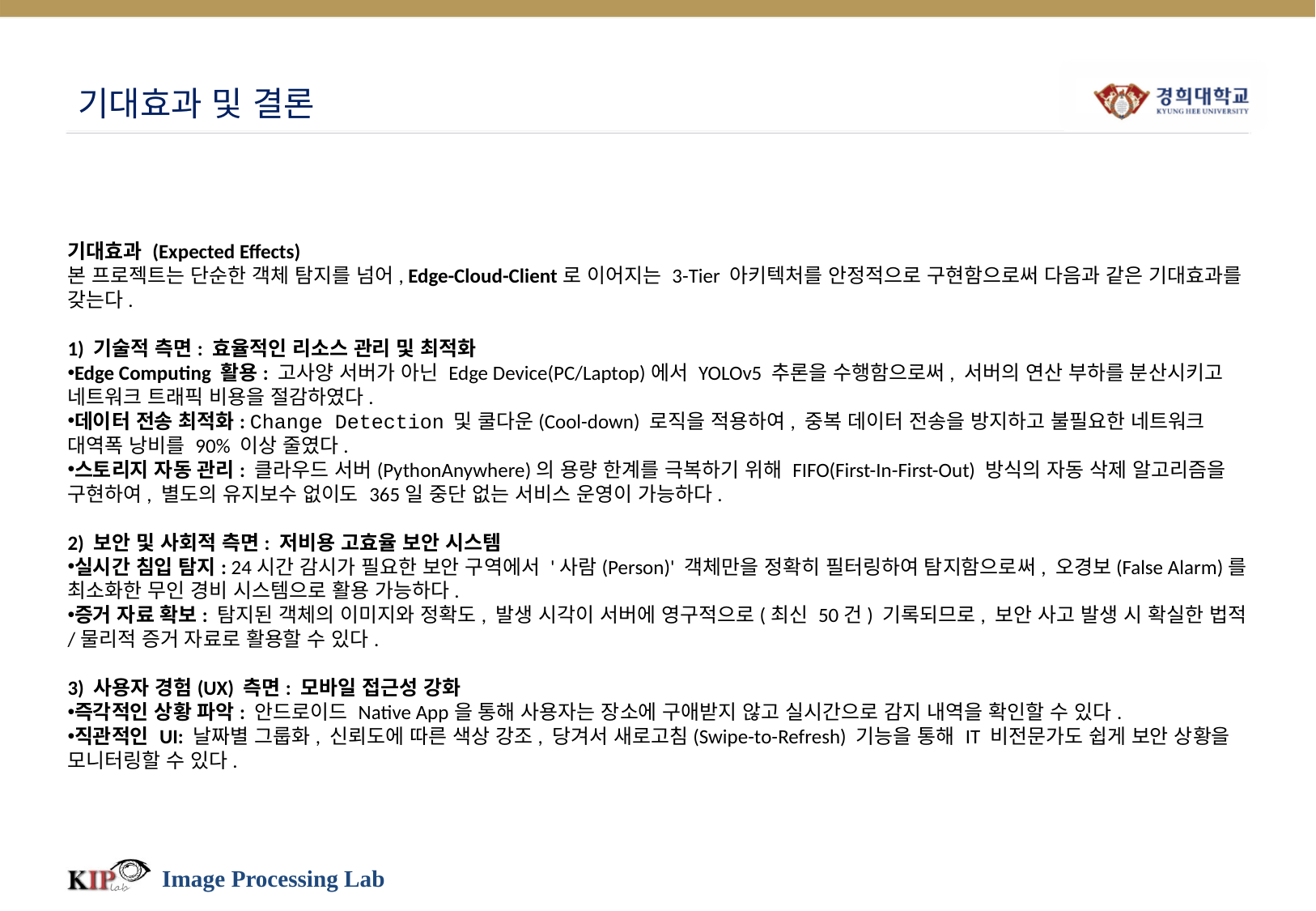

# 기대효과 및 결론
기대효과 (Expected Effects)
본 프로젝트는 단순한 객체 탐지를 넘어, Edge-Cloud-Client로 이어지는 3-Tier 아키텍처를 안정적으로 구현함으로써 다음과 같은 기대효과를 갖는다.

1) 기술적 측면: 효율적인 리소스 관리 및 최적화
Edge Computing 활용: 고사양 서버가 아닌 Edge Device(PC/Laptop)에서 YOLOv5 추론을 수행함으로써, 서버의 연산 부하를 분산시키고 네트워크 트래픽 비용을 절감하였다.
데이터 전송 최적화: Change Detection 및 쿨다운(Cool-down) 로직을 적용하여, 중복 데이터 전송을 방지하고 불필요한 네트워크 대역폭 낭비를 90% 이상 줄였다.
스토리지 자동 관리: 클라우드 서버(PythonAnywhere)의 용량 한계를 극복하기 위해 FIFO(First-In-First-Out) 방식의 자동 삭제 알고리즘을 구현하여, 별도의 유지보수 없이도 365일 중단 없는 서비스 운영이 가능하다.

2) 보안 및 사회적 측면: 저비용 고효율 보안 시스템
실시간 침입 탐지: 24시간 감시가 필요한 보안 구역에서 '사람(Person)' 객체만을 정확히 필터링하여 탐지함으로써, 오경보(False Alarm)를 최소화한 무인 경비 시스템으로 활용 가능하다.
증거 자료 확보: 탐지된 객체의 이미지와 정확도, 발생 시각이 서버에 영구적으로(최신 50건) 기록되므로, 보안 사고 발생 시 확실한 법적/물리적 증거 자료로 활용할 수 있다.

3) 사용자 경험(UX) 측면: 모바일 접근성 강화
즉각적인 상황 파악: 안드로이드 Native App을 통해 사용자는 장소에 구애받지 않고 실시간으로 감지 내역을 확인할 수 있다.
직관적인 UI: 날짜별 그룹화, 신뢰도에 따른 색상 강조, 당겨서 새로고침(Swipe-to-Refresh) 기능을 통해 IT 비전문가도 쉽게 보안 상황을 모니터링할 수 있다.

Image Processing Lab